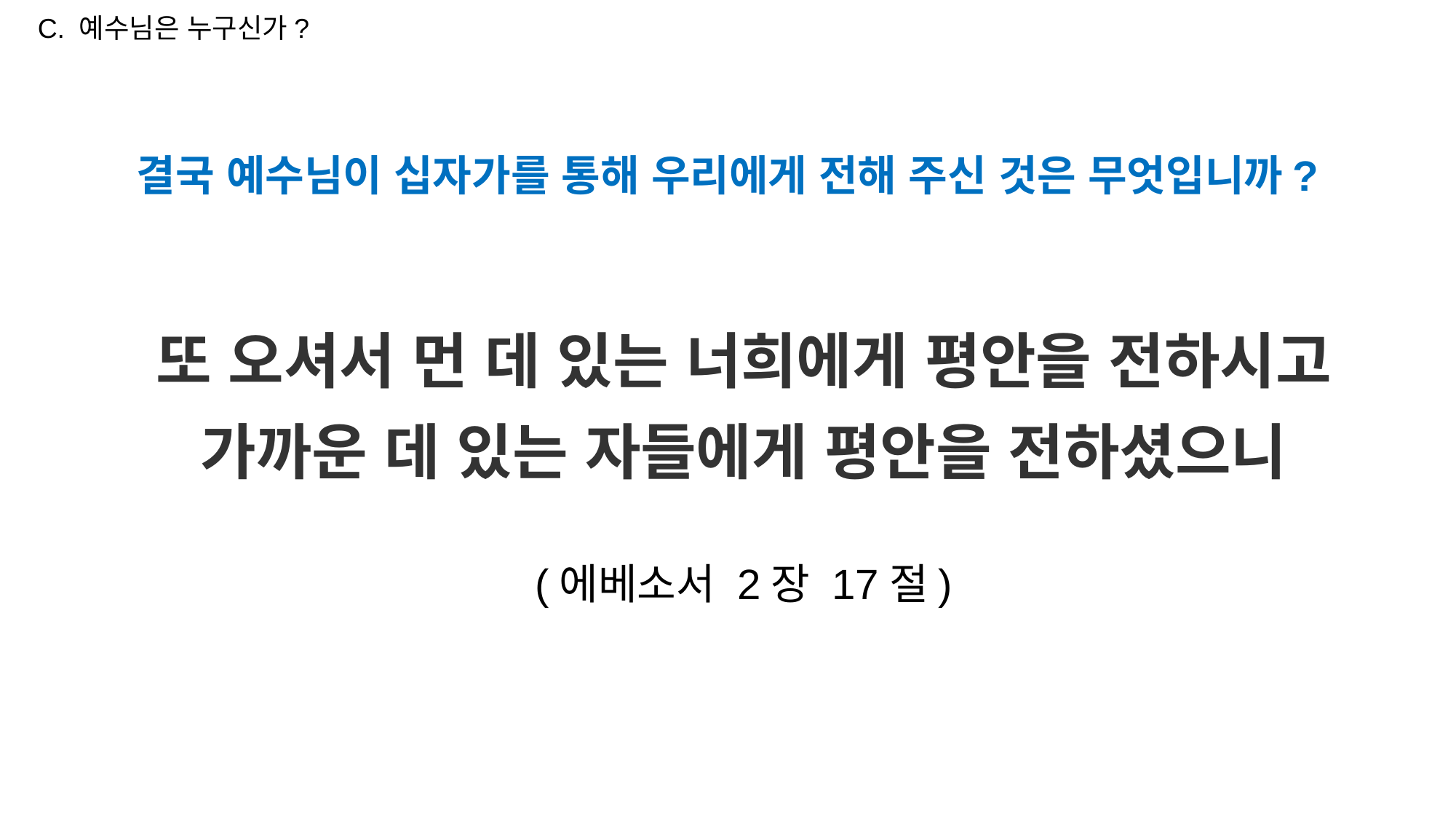

C. 예수님은 누구신가?
# 결국 예수님이 십자가를 통해 우리에게 전해 주신 것은 무엇입니까?
또 오셔서 먼 데 있는 너희에게 평안을 전하시고 가까운 데 있는 자들에게 평안을 전하셨으니

(에베소서 2장 17절)